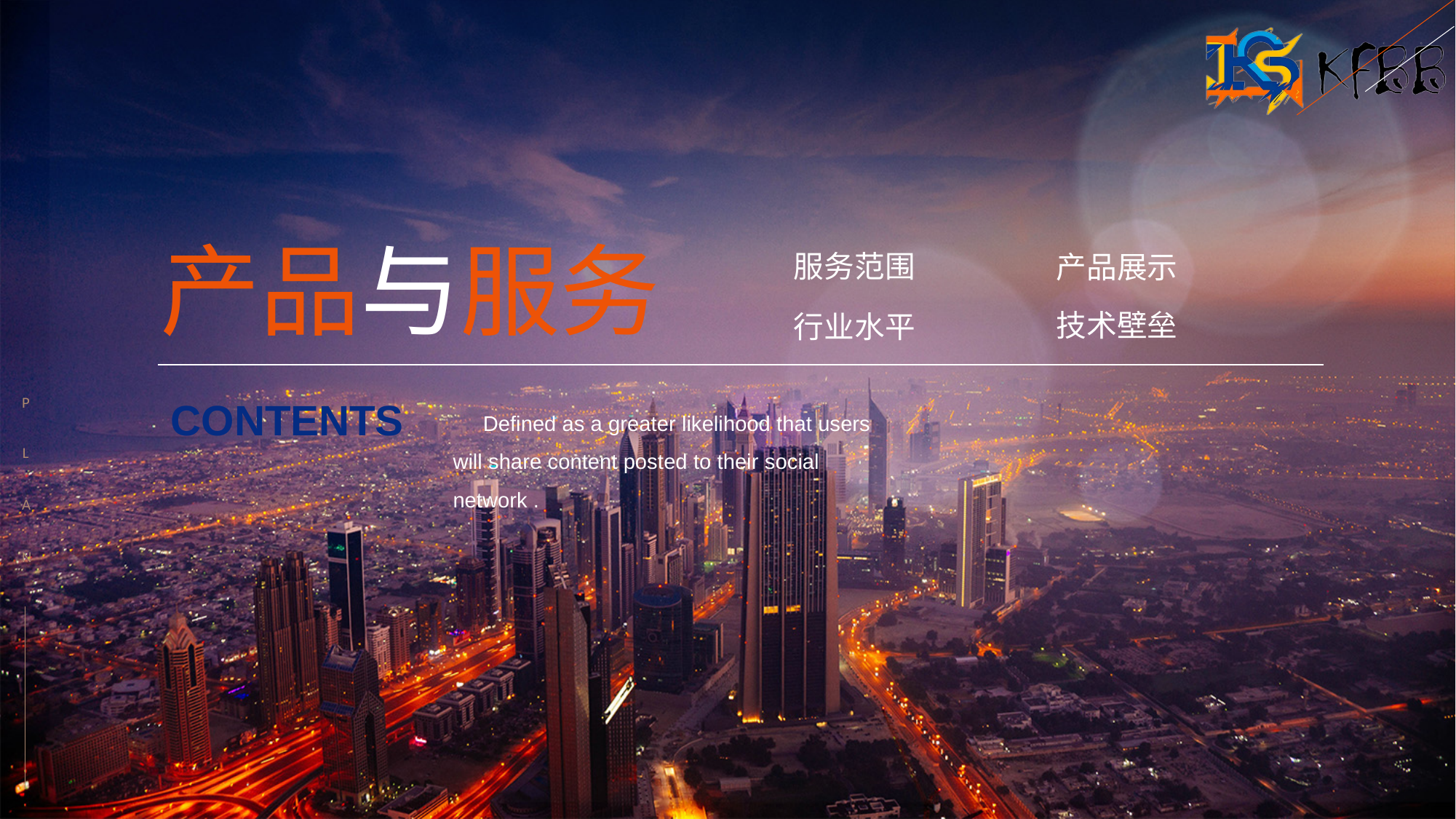

产品与服务
服务范围

产品展示

技术壁垒

行业水平

P
 L
A
N
CONTENTS
     Defined as a greater likelihood that users will share content posted to their social network .